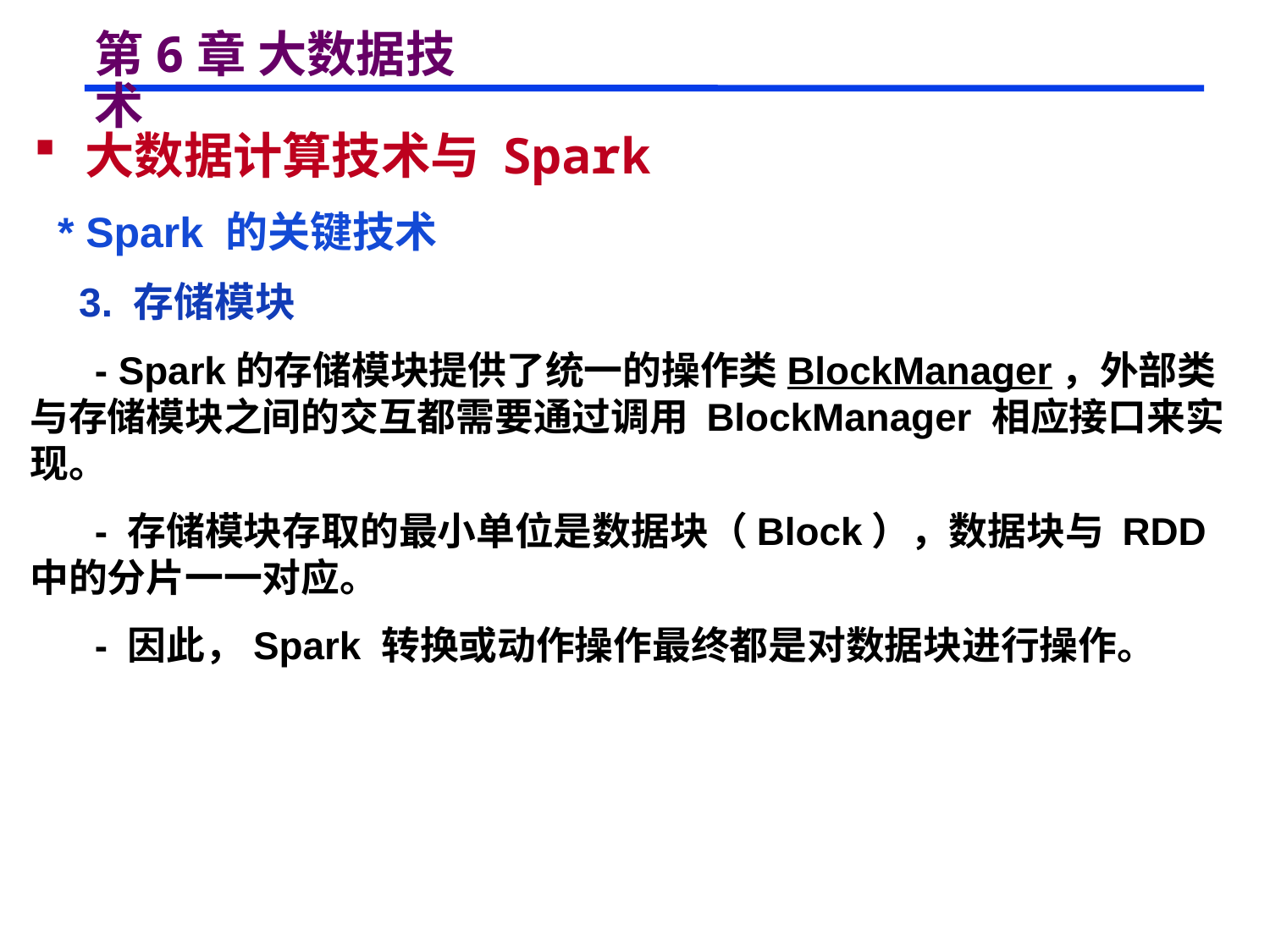

# 第6章 大数据技术
 大数据计算技术与 Spark
  * Spark 的关键技术
    3. 存储模块
      - Spark的存储模块提供了统一的操作类BlockManager，外部类与存储模块之间的交互都需要通过调用 BlockManager 相应接口来实现。
      - 存储模块存取的最小单位是数据块（Block），数据块与 RDD 中的分片一一对应。
      - 因此，Spark 转换或动作操作最终都是对数据块进行操作。